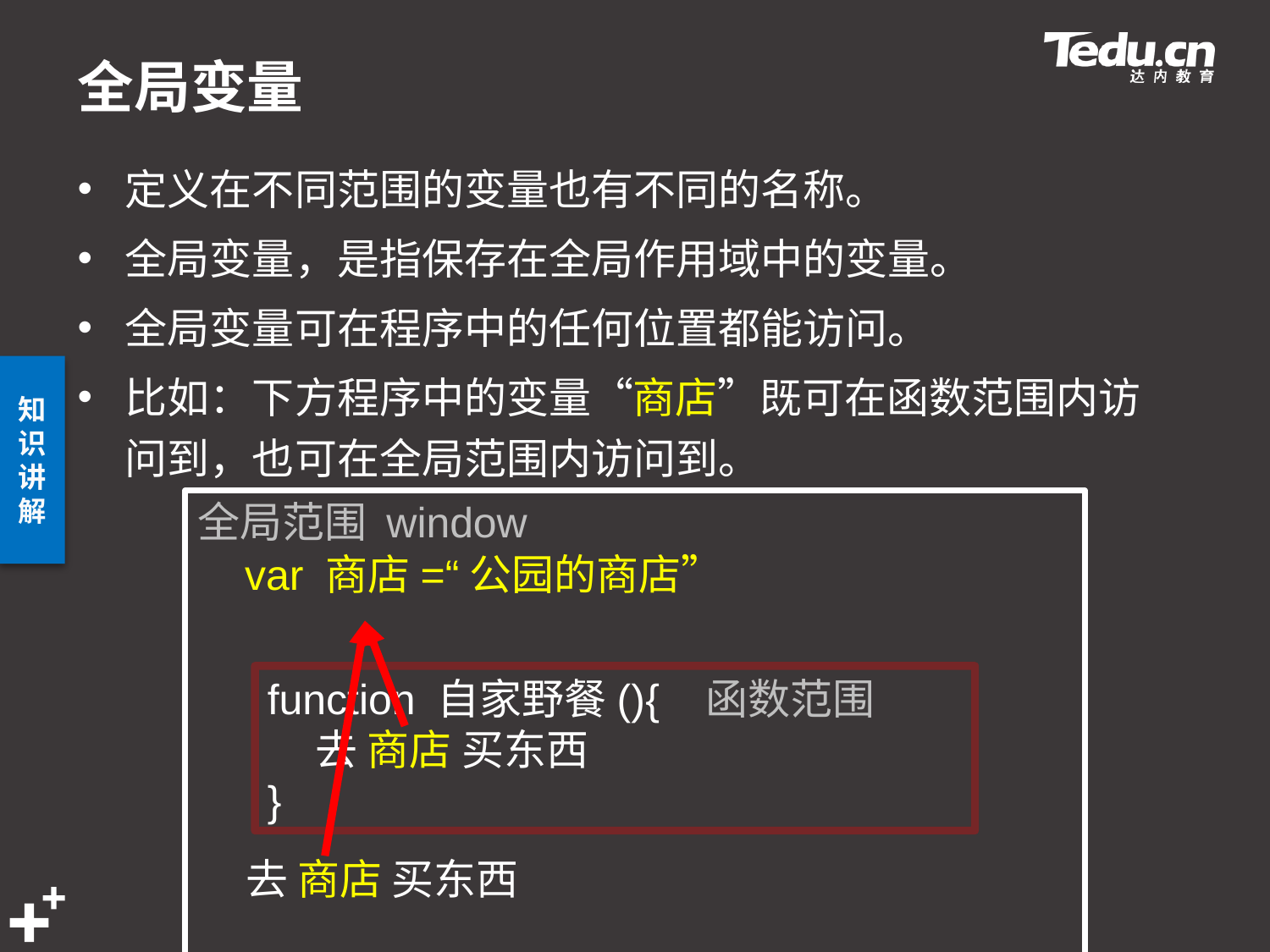

# 全局变量
定义在不同范围的变量也有不同的名称。
全局变量，是指保存在全局作用域中的变量。
全局变量可在程序中的任何位置都能访问。
比如：下方程序中的变量“商店”既可在函数范围内访问到，也可在全局范围内访问到。
全局范围 window

    var 商店=“公园的商店”

    去 商店 买东西
function 自家野餐(){   函数范围
    去 商店 买东西
}